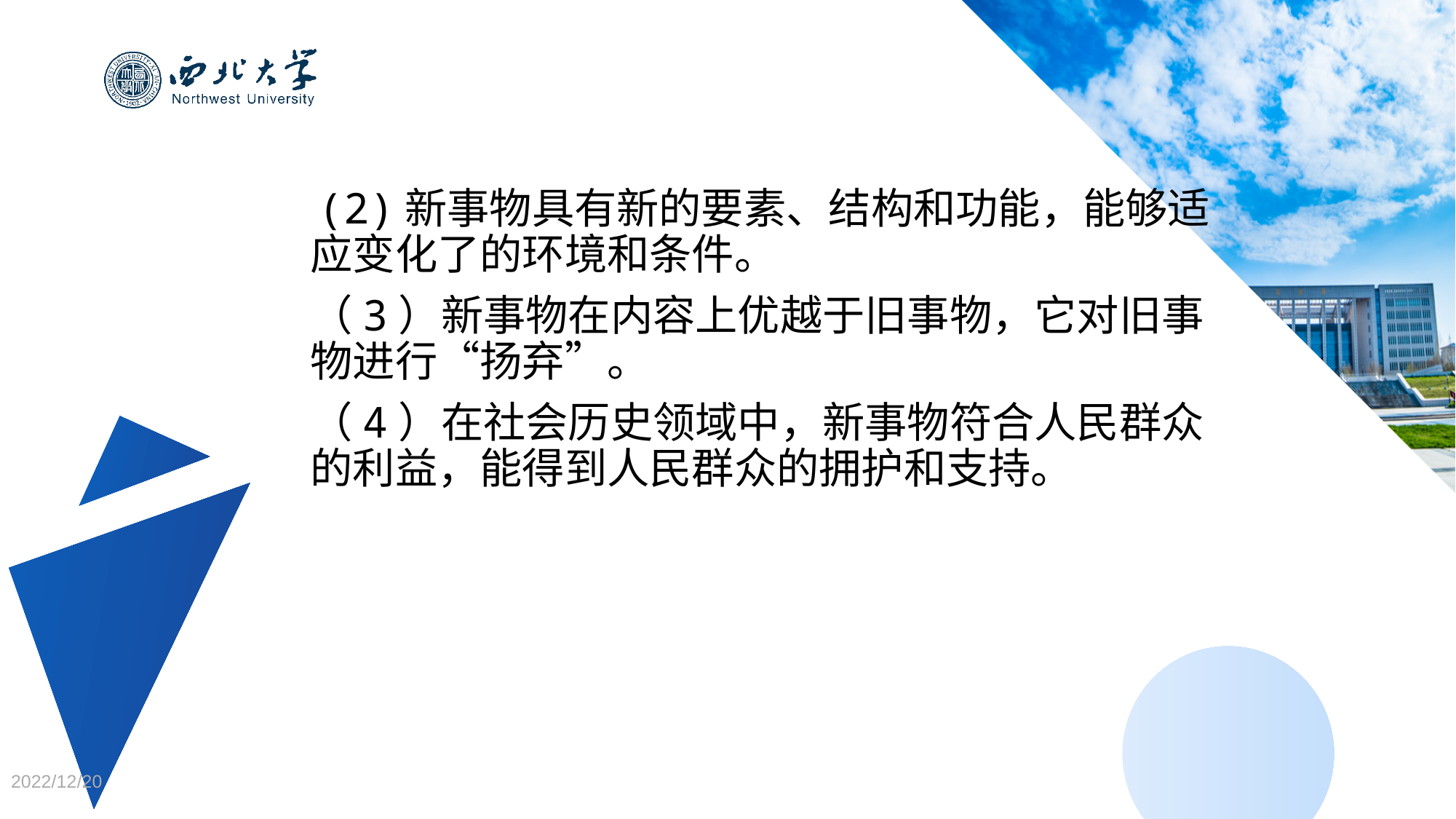

(2)新事物具有新的要素、结构和功能，能够适应变化了的环境和条件。
（3）新事物在内容上优越于旧事物，它对旧事物进行“扬弃”。
（4）在社会历史领域中，新事物符合人民群众的利益，能得到人民群众的拥护和支持。

2022/12/20